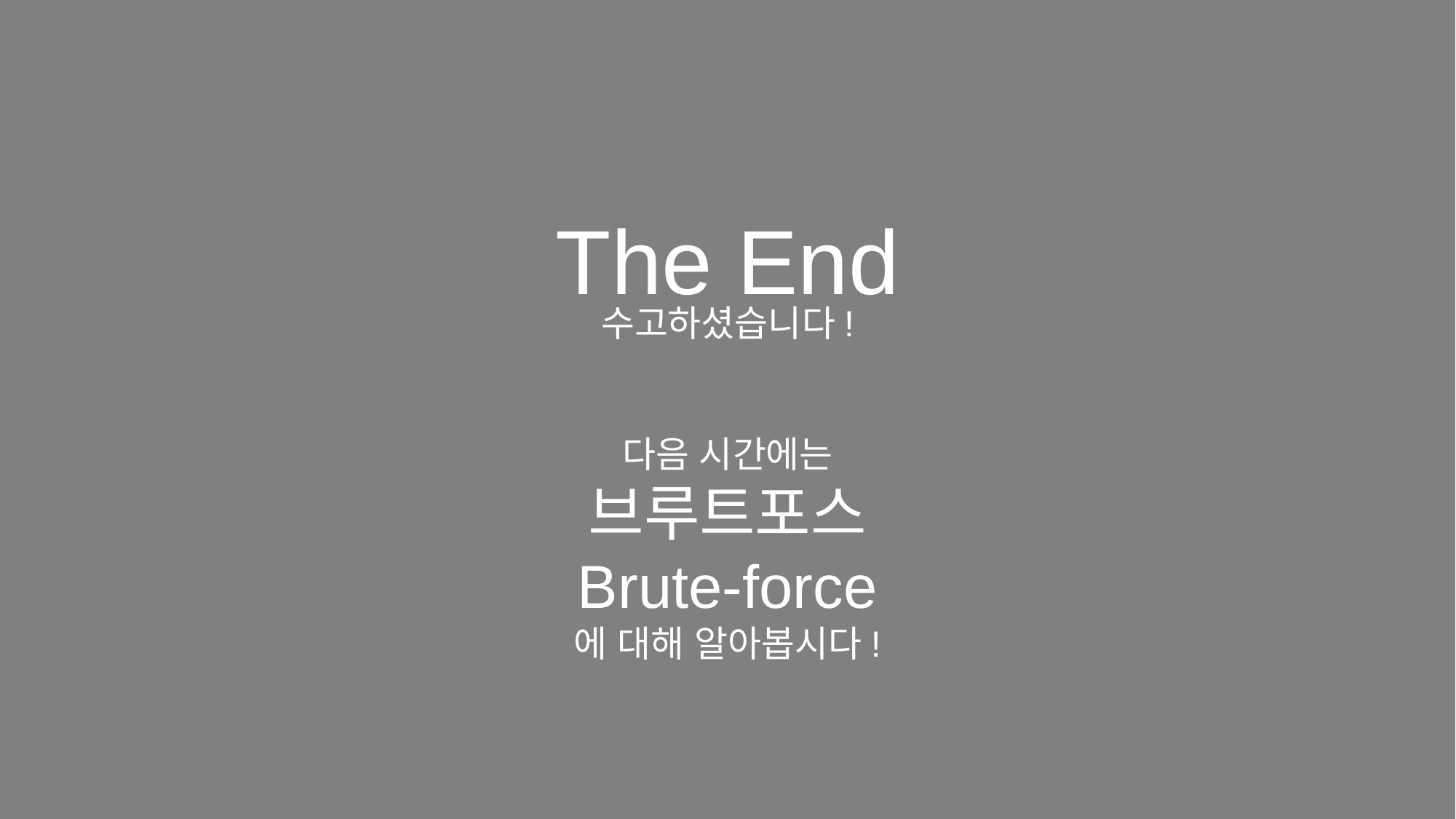

The End
수고하셨습니다!

다음 시간에는
브루트포스
Brute-force
에 대해 알아봅시다!